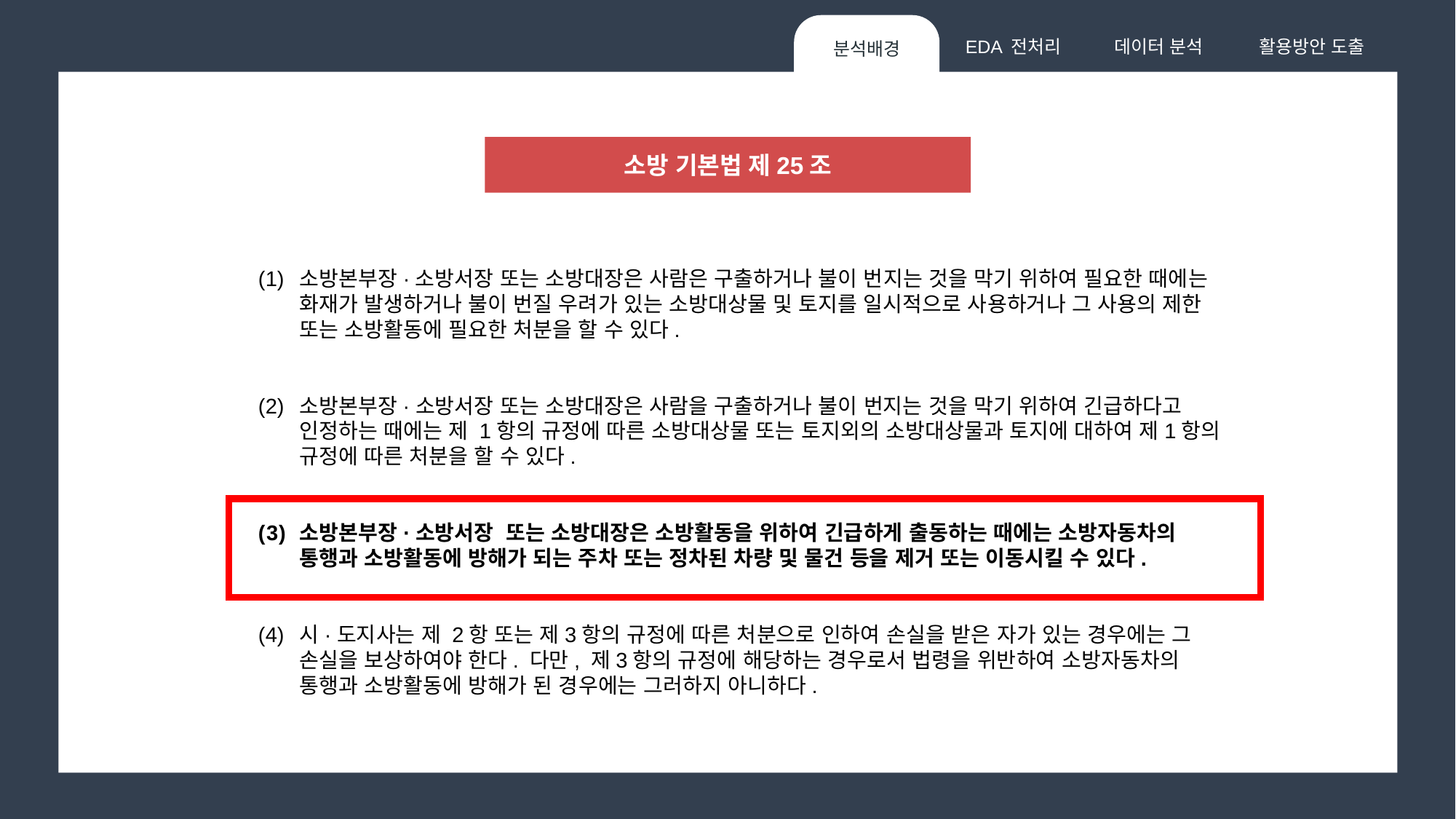

데이터 분석
활용방안 도출
EDA 전처리
분석배경

소방 기본법 제25조
소방본부장 ∙ 소방서장 또는 소방대장은 사람은 구출하거나 불이 번지는 것을 막기 위하여 필요한 때에는 화재가 발생하거나 불이 번질 우려가 있는 소방대상물 및 토지를 일시적으로 사용하거나 그 사용의 제한 또는 소방활동에 필요한 처분을 할 수 있다.

소방본부장 ∙ 소방서장 또는 소방대장은 사람을 구출하거나 불이 번지는 것을 막기 위하여 긴급하다고 인정하는 때에는 제 1항의 규정에 따른 소방대상물 또는 토지외의 소방대상물과 토지에 대하여 제1항의 규정에 따른 처분을 할 수 있다.

소방본부장 ∙ 소방서장  또는 소방대장은 소방활동을 위하여 긴급하게 출동하는 때에는 소방자동차의 통행과 소방활동에 방해가 되는 주차 또는 정차된 차량 및 물건 등을 제거 또는 이동시킬 수 있다.

시 ∙ 도지사는 제 2항 또는 제3항의 규정에 따른 처분으로 인하여 손실을 받은 자가 있는 경우에는 그 손실을 보상하여야 한다. 다만, 제3항의 규정에 해당하는 경우로서 법령을 위반하여 소방자동차의 통행과 소방활동에 방해가 된 경우에는 그러하지 아니하다.